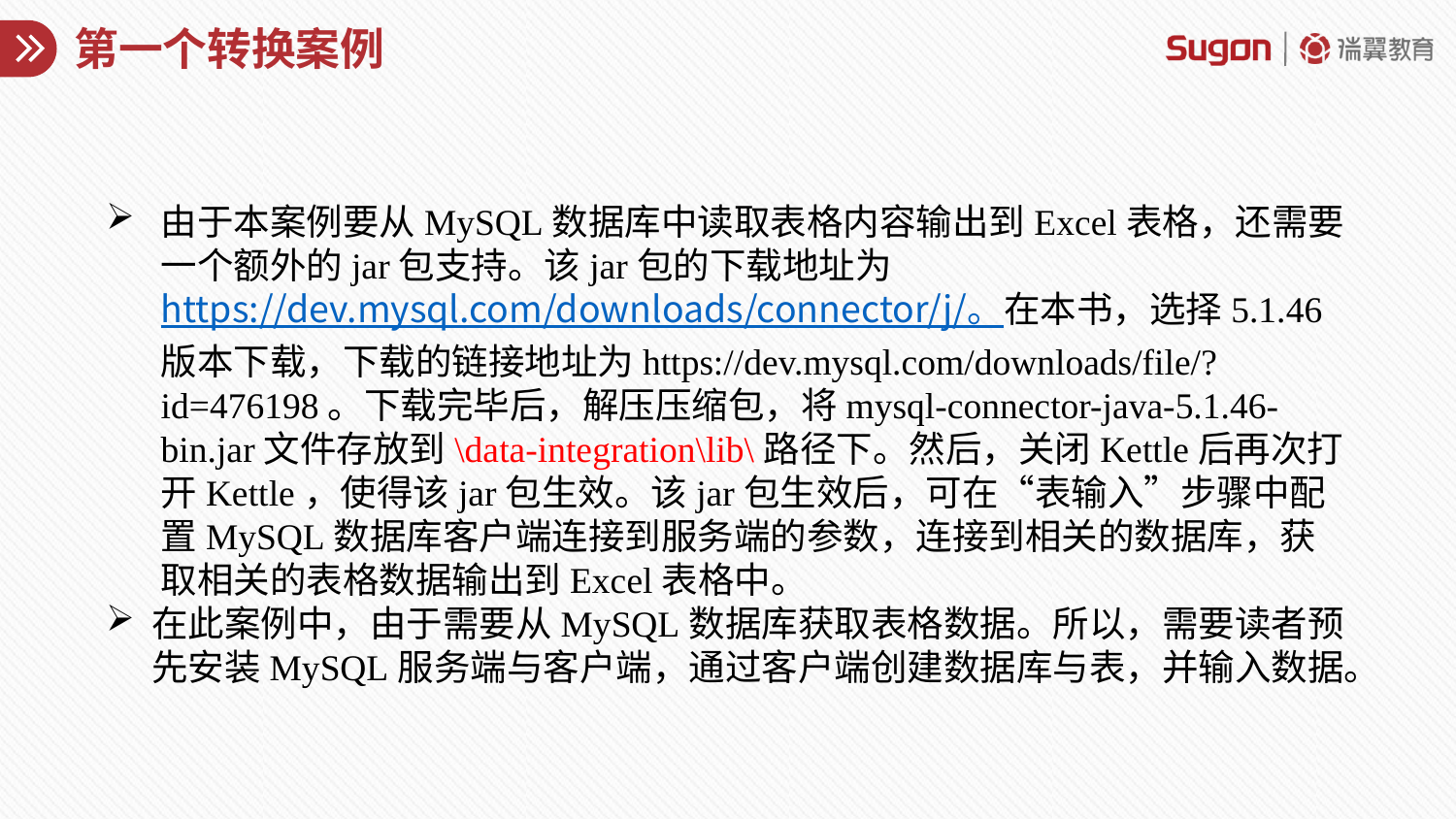

# 第一个转换案例
由于本案例要从MySQL数据库中读取表格内容输出到Excel表格，还需要一个额外的jar包支持。该jar包的下载地址为https://dev.mysql.com/downloads/connector/j/。在本书，选择5.1.46版本下载，下载的链接地址为https://dev.mysql.com/downloads/file/?id=476198。下载完毕后，解压压缩包，将mysql-connector-java-5.1.46-bin.jar文件存放到\data-integration\lib\路径下。然后，关闭Kettle后再次打开Kettle，使得该jar包生效。该jar包生效后，可在“表输入”步骤中配置MySQL数据库客户端连接到服务端的参数，连接到相关的数据库，获取相关的表格数据输出到Excel表格中。
在此案例中，由于需要从MySQL数据库获取表格数据。所以，需要读者预先安装MySQL服务端与客户端，通过客户端创建数据库与表，并输入数据。